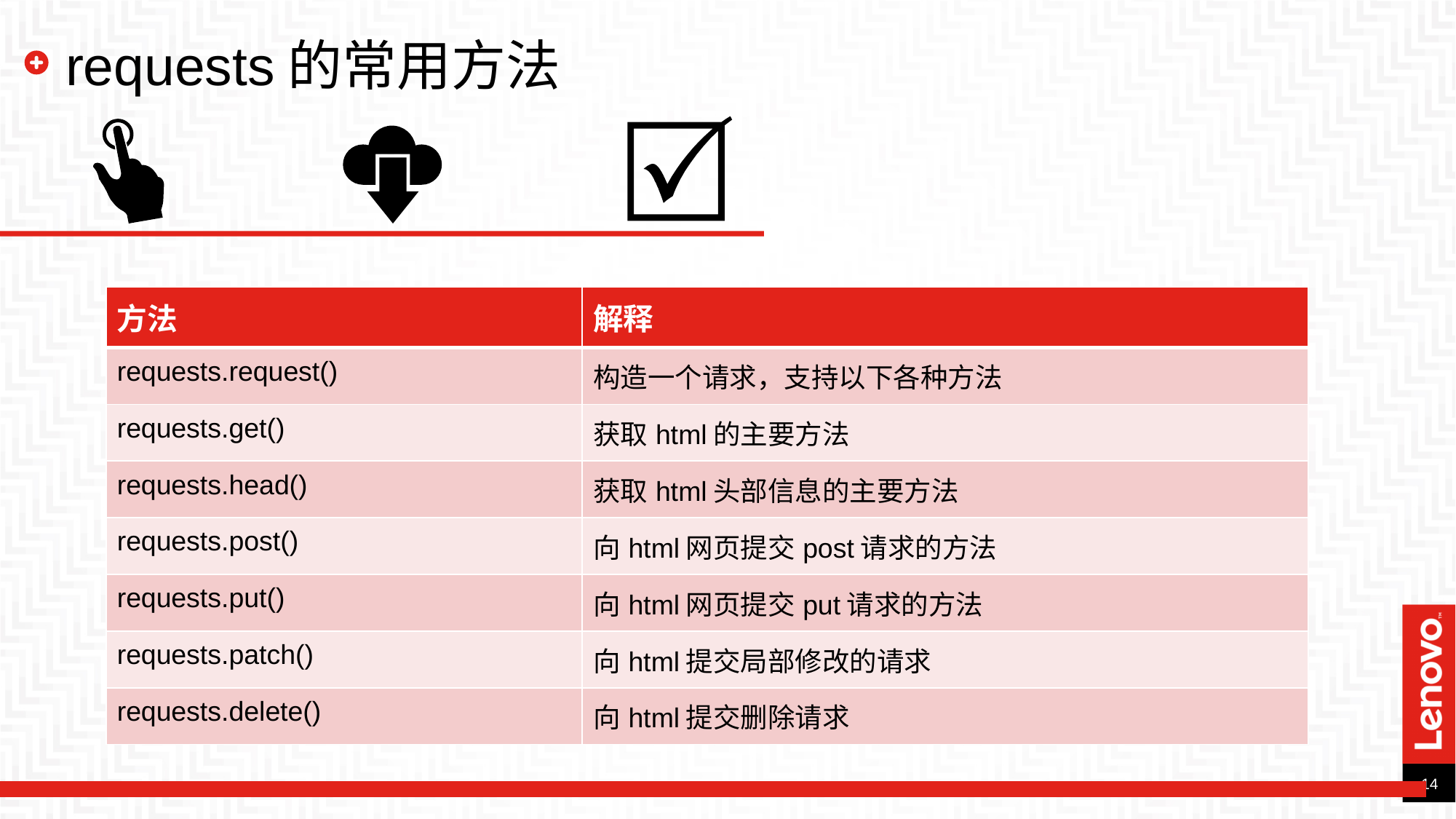

# requests的常用方法

| 方法 | 解释 |
| --- | --- |
| requests.request() | 构造一个请求，支持以下各种方法 |
| requests.get() | 获取html的主要方法 |
| requests.head() | 获取html头部信息的主要方法 |
| requests.post() | 向html网页提交post请求的方法 |
| requests.put() | 向html网页提交put请求的方法 |
| requests.patch() | 向html提交局部修改的请求 |
| requests.delete() | 向html提交删除请求 |